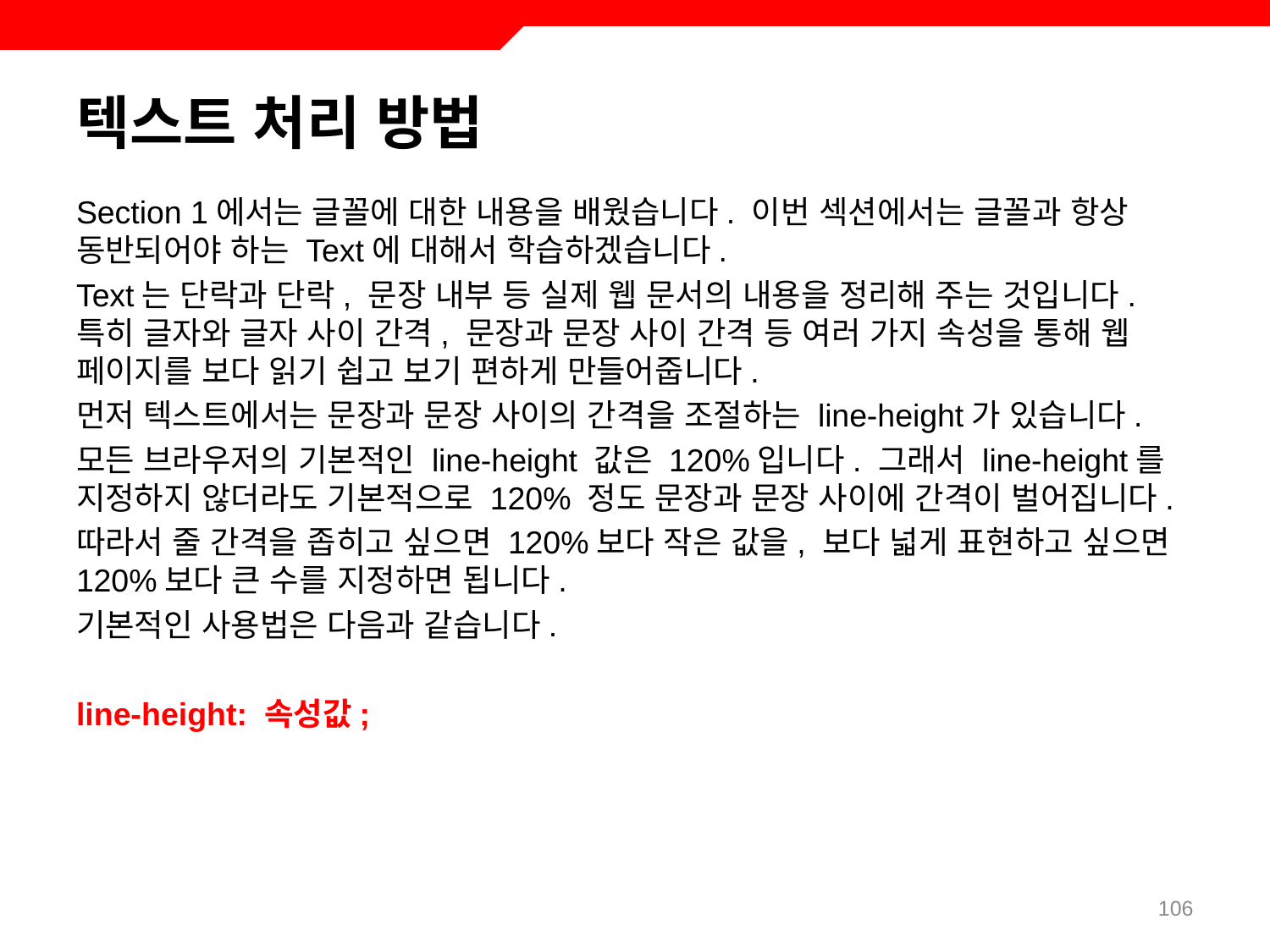

# 텍스트 처리 방법
Section 1에서는 글꼴에 대한 내용을 배웠습니다. 이번 섹션에서는 글꼴과 항상 동반되어야 하는 Text에 대해서 학습하겠습니다.
Text는 단락과 단락, 문장 내부 등 실제 웹 문서의 내용을 정리해 주는 것입니다. 특히 글자와 글자 사이 간격, 문장과 문장 사이 간격 등 여러 가지 속성을 통해 웹 페이지를 보다 읽기 쉽고 보기 편하게 만들어줍니다.
먼저 텍스트에서는 문장과 문장 사이의 간격을 조절하는 line-height가 있습니다.
모든 브라우저의 기본적인 line-height 값은 120%입니다. 그래서 line-height를 지정하지 않더라도 기본적으로 120% 정도 문장과 문장 사이에 간격이 벌어집니다.
따라서 줄 간격을 좁히고 싶으면 120%보다 작은 값을, 보다 넓게 표현하고 싶으면 120%보다 큰 수를 지정하면 됩니다.
기본적인 사용법은 다음과 같습니다.

line-height: 속성값;
106